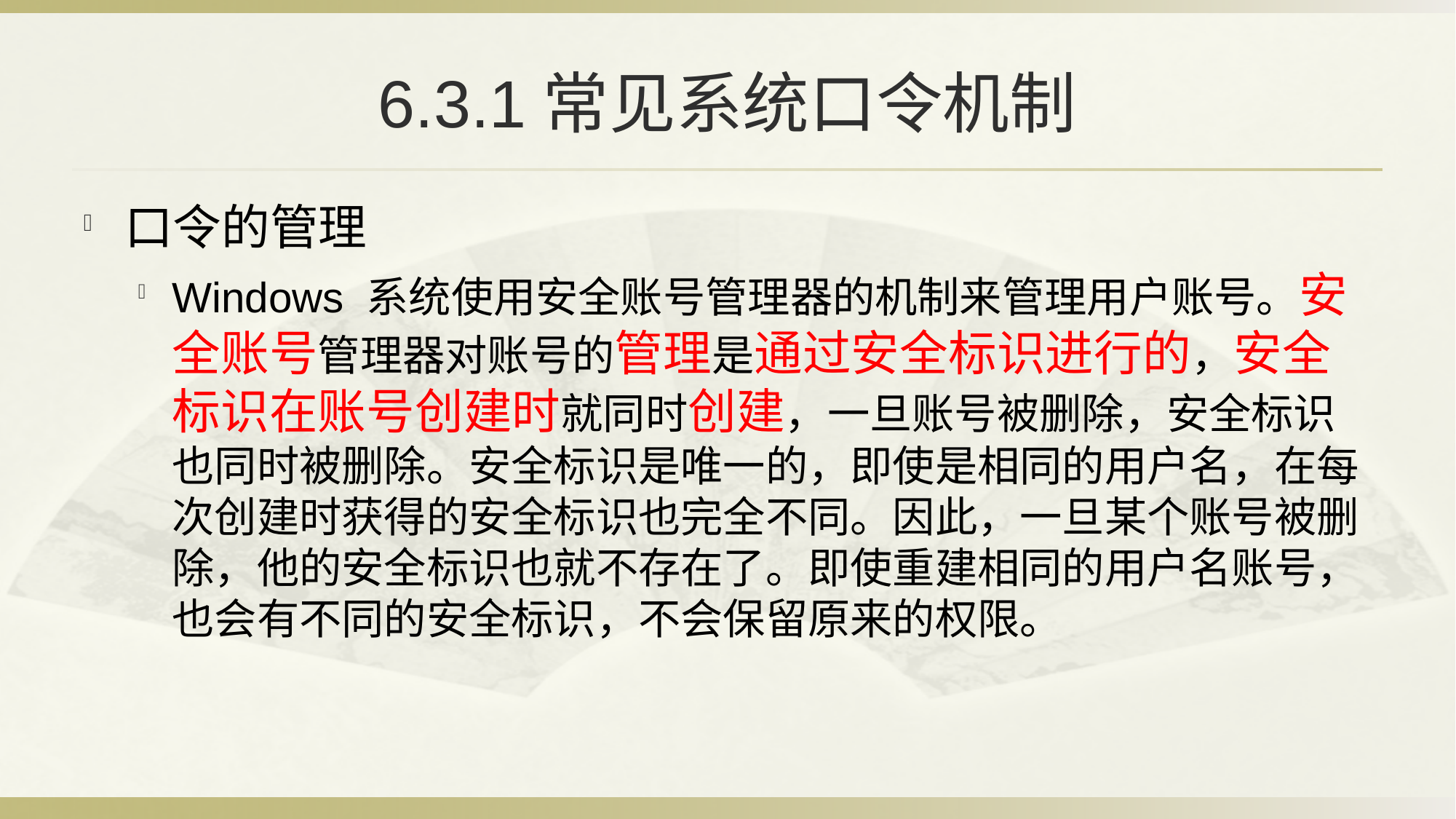

# 6.3.1常见系统口令机制
口令的管理
Windows 系统使用安全账号管理器的机制来管理用户账号。安全账号管理器对账号的管理是通过安全标识进行的，安全标识在账号创建时就同时创建，一旦账号被删除，安全标识也同时被删除。安全标识是唯一的，即使是相同的用户名，在每次创建时获得的安全标识也完全不同。因此，一旦某个账号被删除，他的安全标识也就不存在了。即使重建相同的用户名账号，也会有不同的安全标识，不会保留原来的权限。